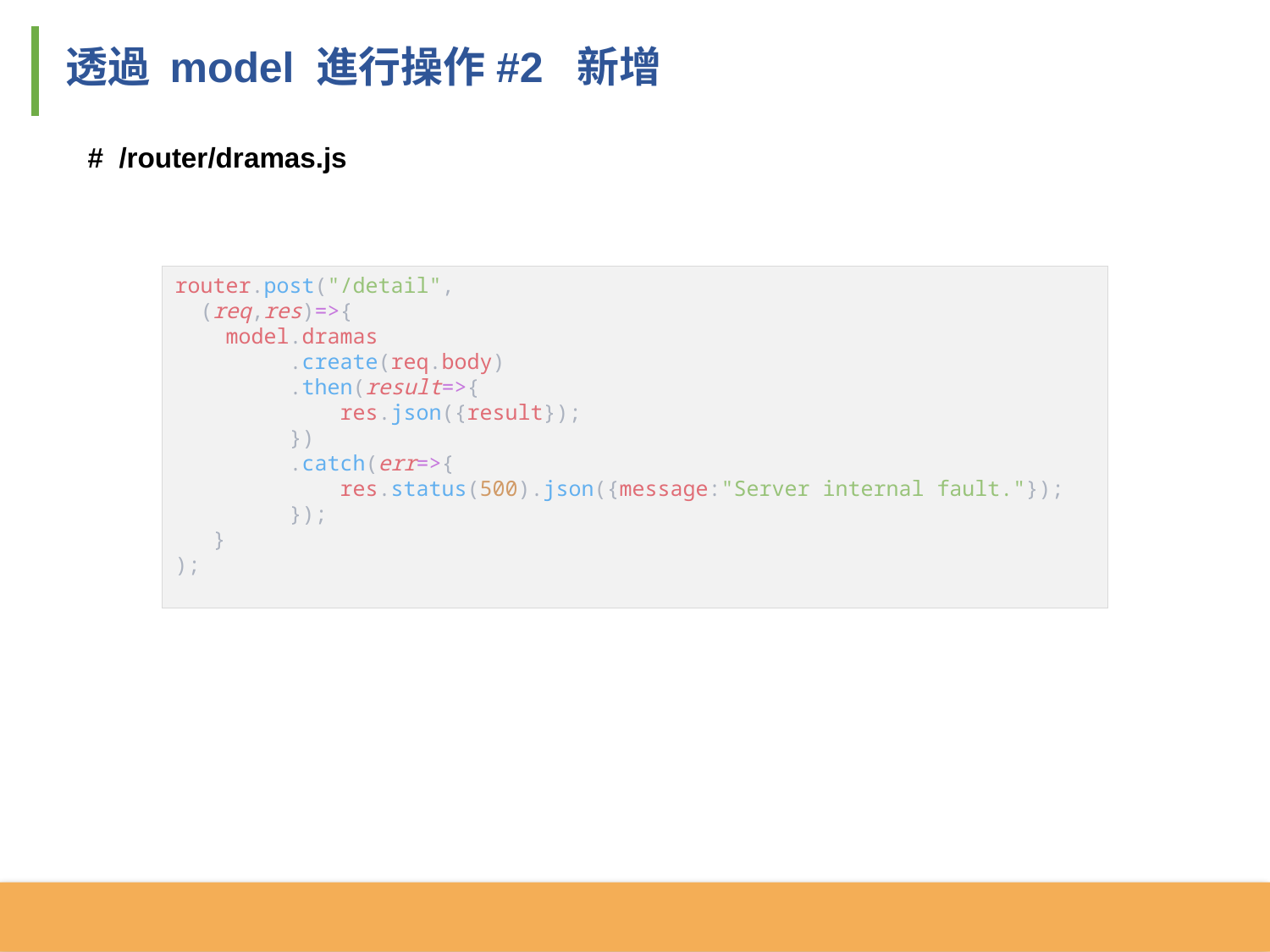

透過 model 進行操作#2  新增
#  /router/dramas.js
router.post("/detail",
  (req,res)=>{
    model.dramas
         .create(req.body)
         .then(result=>{
             res.json({result});
         })
         .catch(err=>{
             res.status(500).json({message:"Server internal fault."});
         });
   }
);